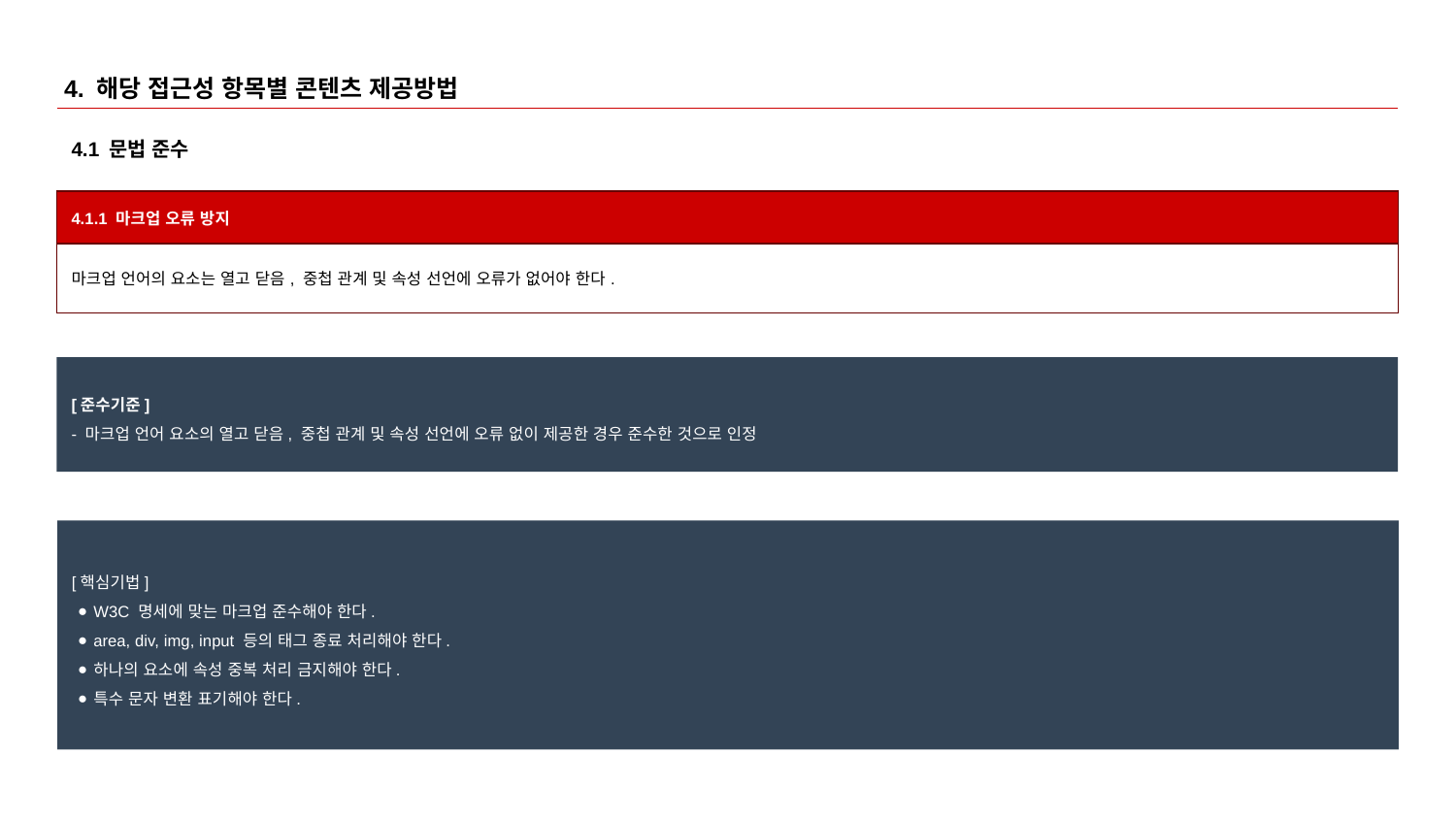

# 4. 해당 접근성 항목별 콘텐츠 제공방법
4.1 문법 준수
| 4.1.1 마크업 오류 방지 |
| --- |
| 마크업 언어의 요소는 열고 닫음, 중첩 관계 및 속성 선언에 오류가 없어야 한다. |
[준수기준]
- 마크업 언어 요소의 열고 닫음, 중첩 관계 및 속성 선언에 오류 없이 제공한 경우 준수한 것으로 인정
[핵심기법]
W3C 명세에 맞는 마크업 준수해야 한다.
area, div, img, input 등의 태그 종료 처리해야 한다.
하나의 요소에 속성 중복 처리 금지해야 한다.
특수 문자 변환 표기해야 한다.